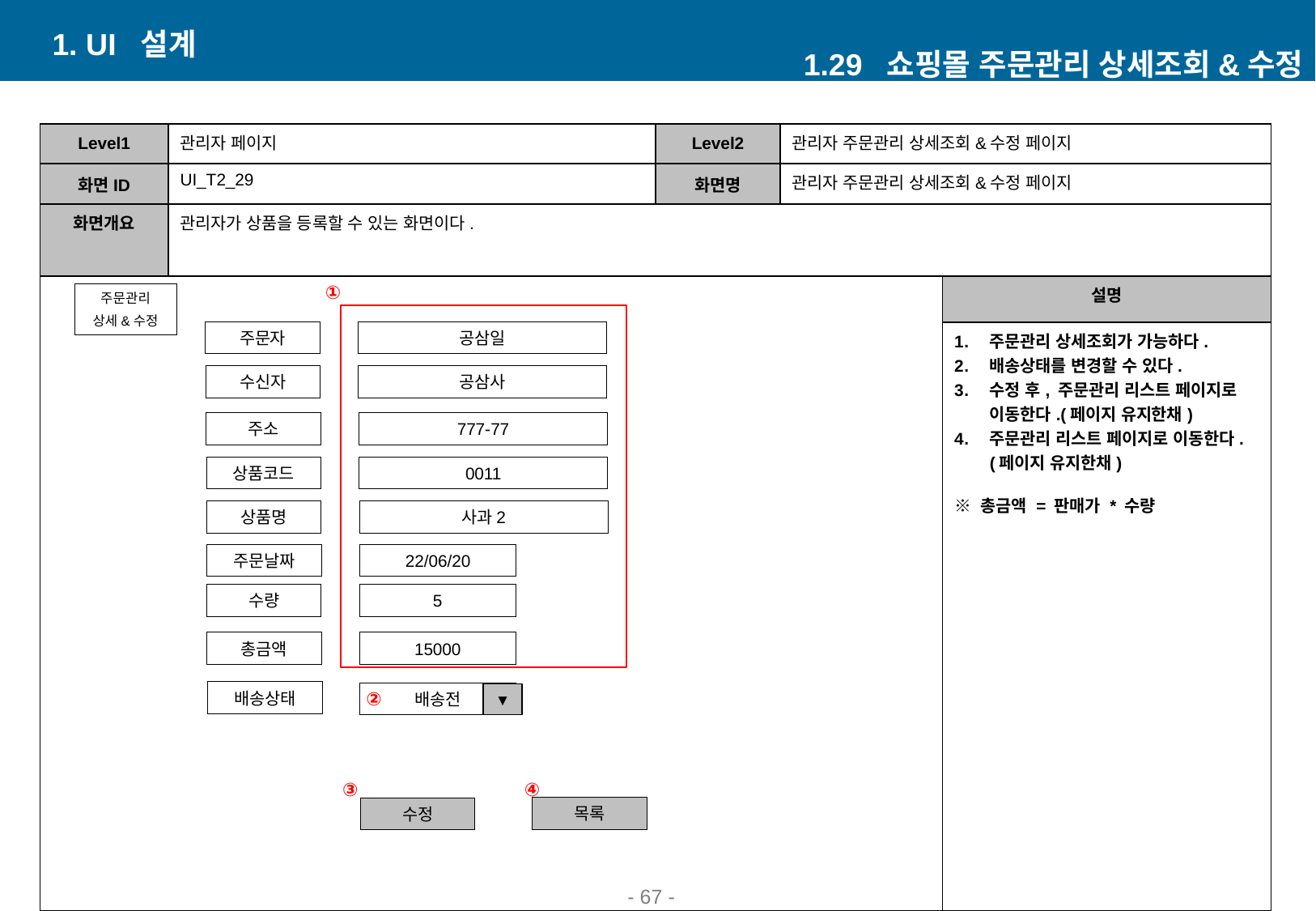

1. UI  설계
1.29  쇼핑몰 주문관리 상세조회&수정
| Level1 | 관리자 페이지 | Level2 | 관리자 주문관리 상세조회&수정 페이지 |  |
| --- | --- | --- | --- | --- |
| 화면ID | UI\_T2\_29 | 화면명 | 관리자 주문관리 상세조회&수정 페이지 |  |
| 화면개요 | 관리자가 상품을 등록할 수 있는 화면이다. |  |  |  |
|  |  |  |  | 설명 |
|  |  |  |  | 주문관리 상세조회가 가능하다. 배송상태를 변경할 수 있다. 수정 후, 주문관리 리스트 페이지로 이동한다.(페이지 유지한채) 주문관리 리스트 페이지로 이동한다.(페이지 유지한채) ※ 총금액 = 판매가 \* 수량 |
①
주문관리
상세&수정

주문자
공삼일
수신자
공삼사
주소
777-77
상품코드
0011
상품명
사과2
주문날짜
22/06/20
수량
5
총금액
15000
②
배송상태
배송전
▼
③
④
목록
수정
- 67 -